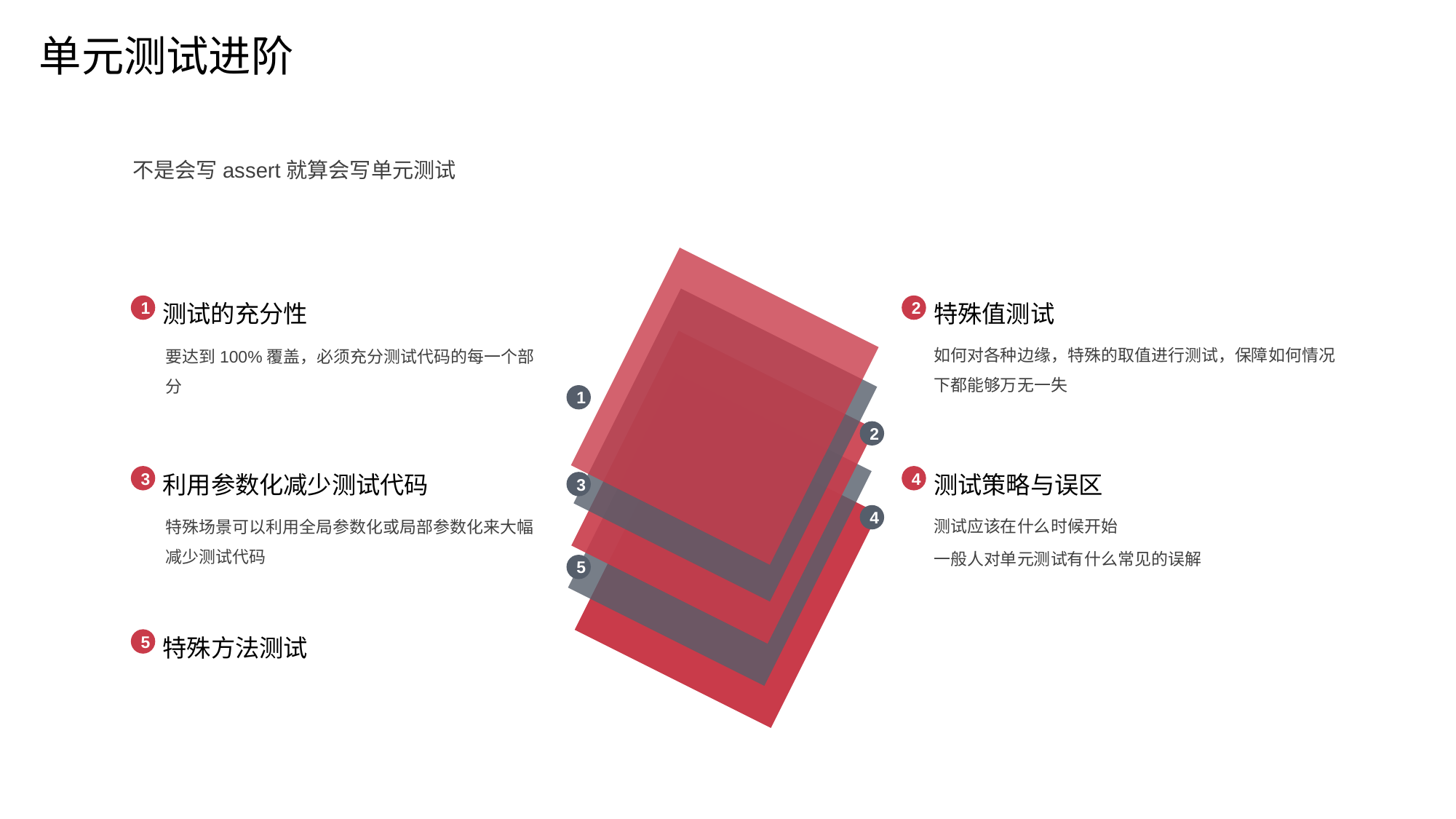

单元测试进阶
不是会写assert就算会写单元测试
测试的充分性
特殊值测试

1
2
如何对各种边缘，特殊的取值进行测试，保障如何情况下都能够万无一失
要达到100%覆盖，必须充分测试代码的每一个部分

1

2
利用参数化减少测试代码
测试策略与误区

3
4
3
测试应该在什么时候开始
一般人对单元测试有什么常见的误解
特殊场景可以利用全局参数化或局部参数化来大幅减少测试代码
4
5
特殊方法测试
5